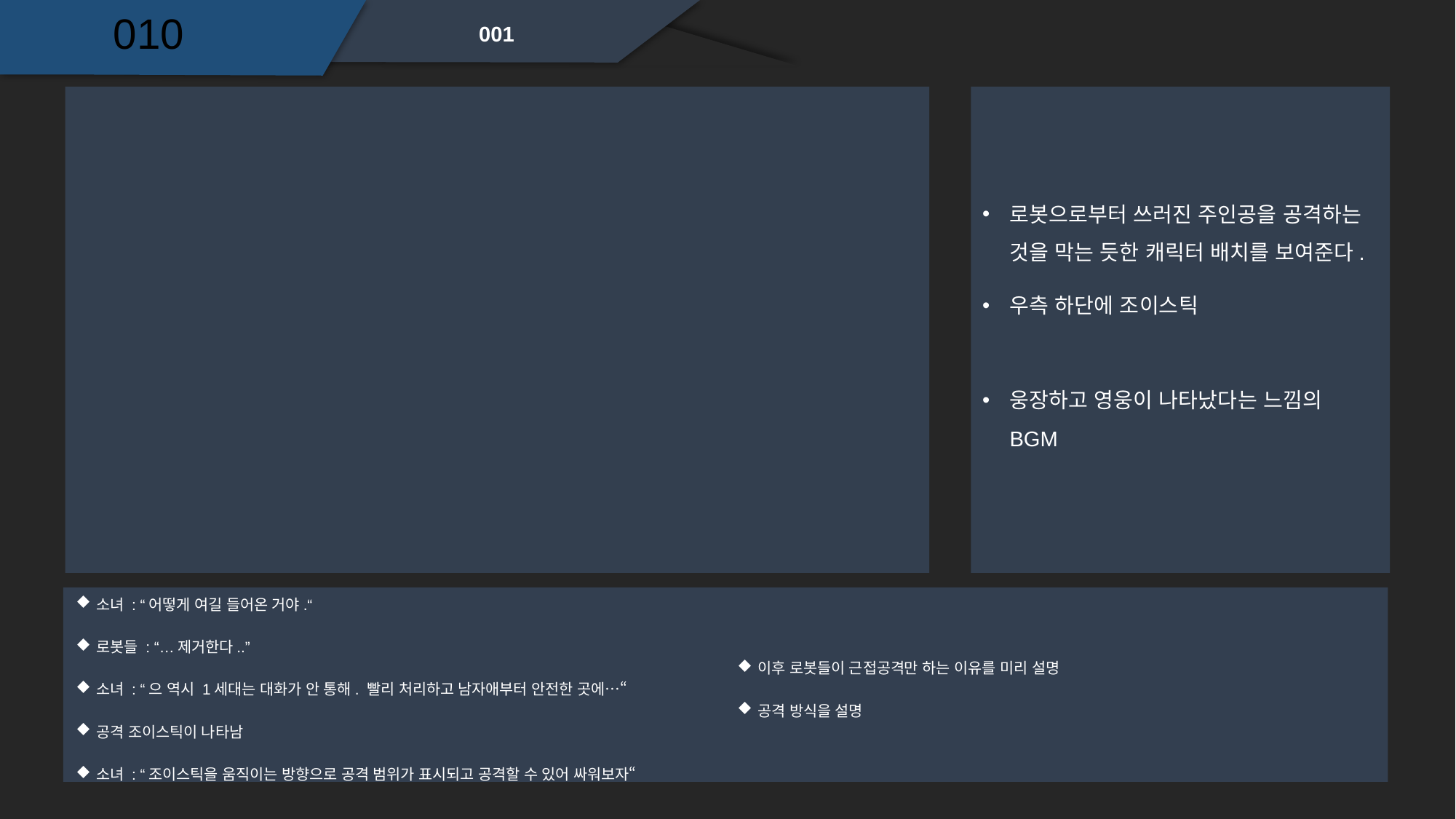

010
001
로봇으로부터 쓰러진 주인공을 공격하는 것을 막는 듯한 캐릭터 배치를 보여준다.
우측 하단에 조이스틱
웅장하고 영웅이 나타났다는 느낌의 BGM

소녀 : “어떻게 여길 들어온 거야.“
로봇들 : “…제거한다..”
소녀 : “으 역시 1세대는 대화가 안 통해. 빨리 처리하고 남자애부터 안전한 곳에…“
공격 조이스틱이 나타남
소녀 : “조이스틱을 움직이는 방향으로 공격 범위가 표시되고 공격할 수 있어 싸워보자“
이후 로봇들이 근접공격만 하는 이유를 미리 설명
공격 방식을 설명